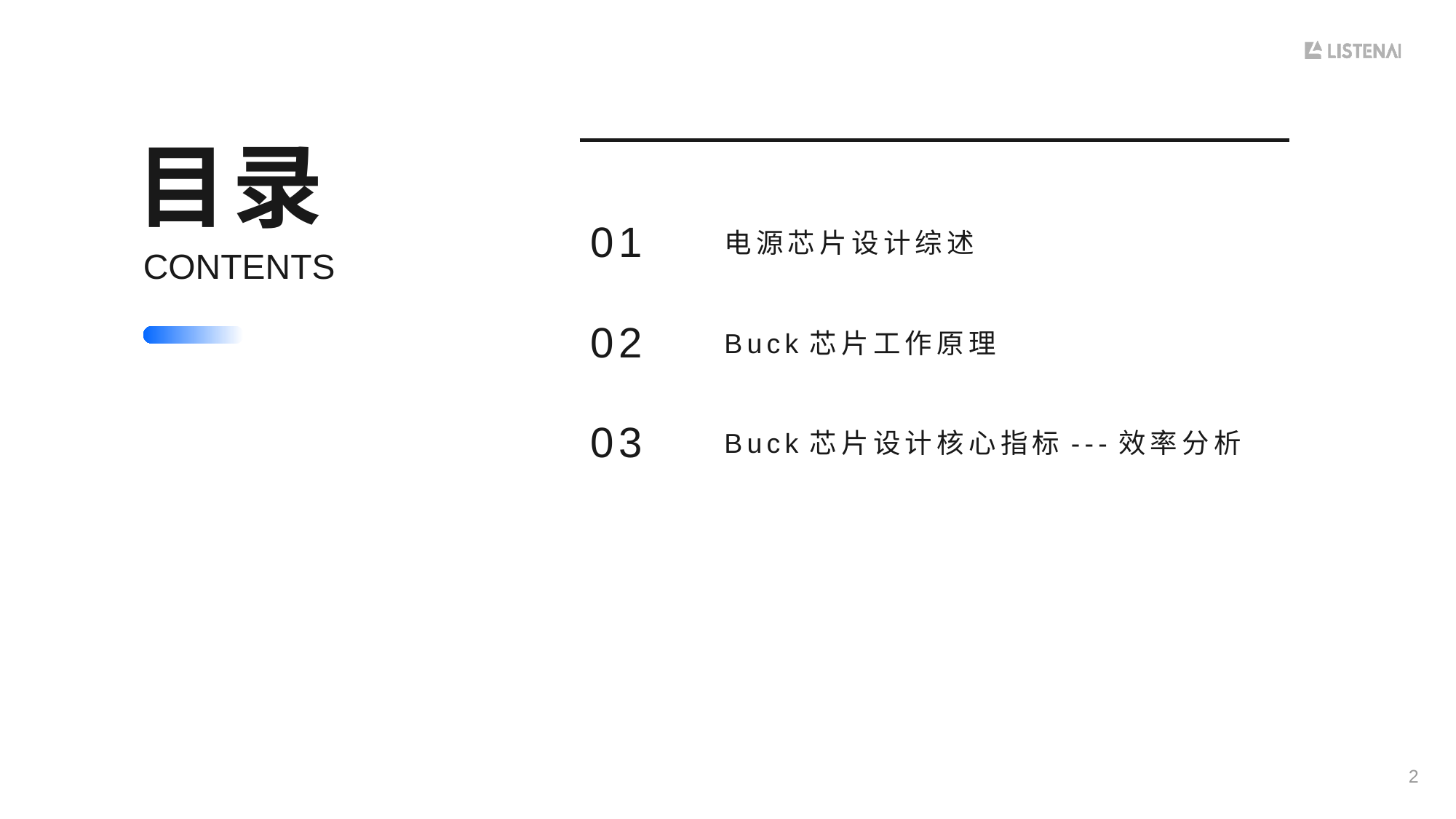

01
电源芯片设计综述
02
Buck芯片工作原理
03
Buck芯片设计核心指标---效率分析
2